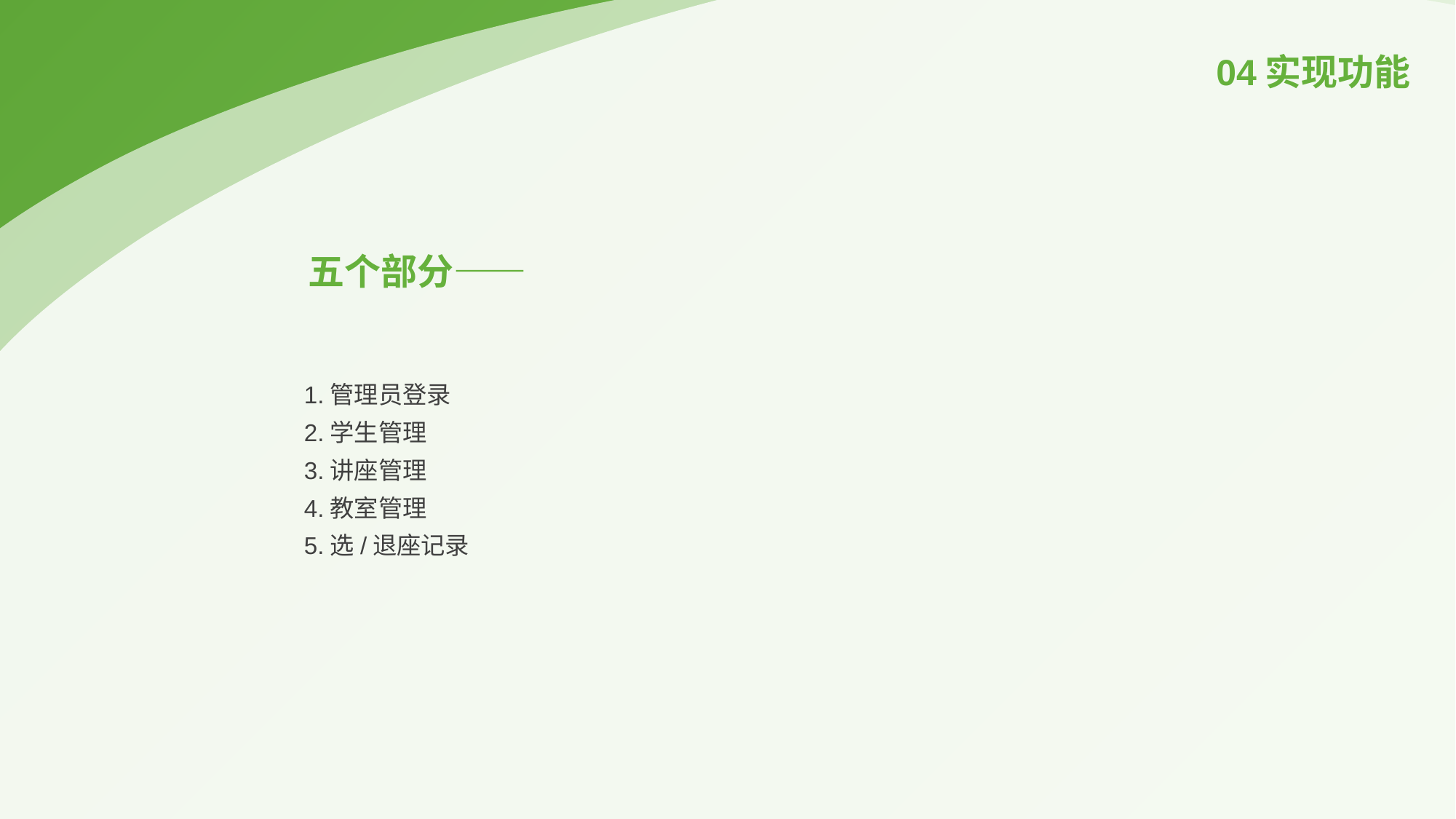

04实现功能
五个部分——
1.管理员登录
2.学生管理
3.讲座管理
4.教室管理
5.选/退座记录